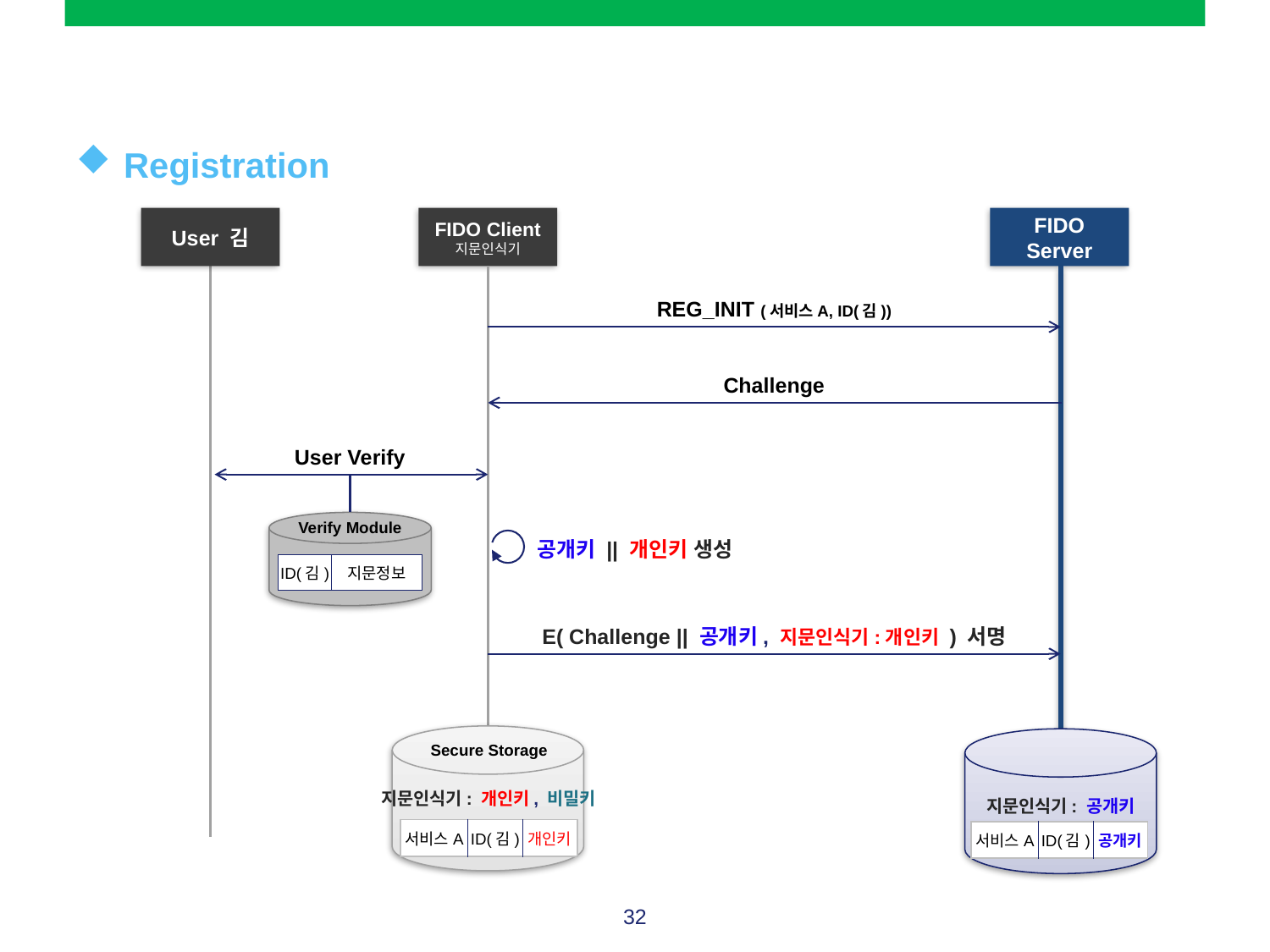

#
Registration
User 김
FIDO Client
지문인식기
FIDO Server
REG_INIT (서비스A, ID(김))
Challenge
User Verify
Verify Module

공개키 || 개인키 생성

| ID(김) | 지문정보 |
| --- | --- |
E( Challenge || 공개키, 지문인식기:개인키 ) 서명

Secure Storage
지문인식기: 개인키, 비밀키
지문인식기: 공개키
| 서비스A | ID(김) | 개인키 |
| --- | --- | --- |
| 서비스A | ID(김) | 공개키 |
| --- | --- | --- |
32